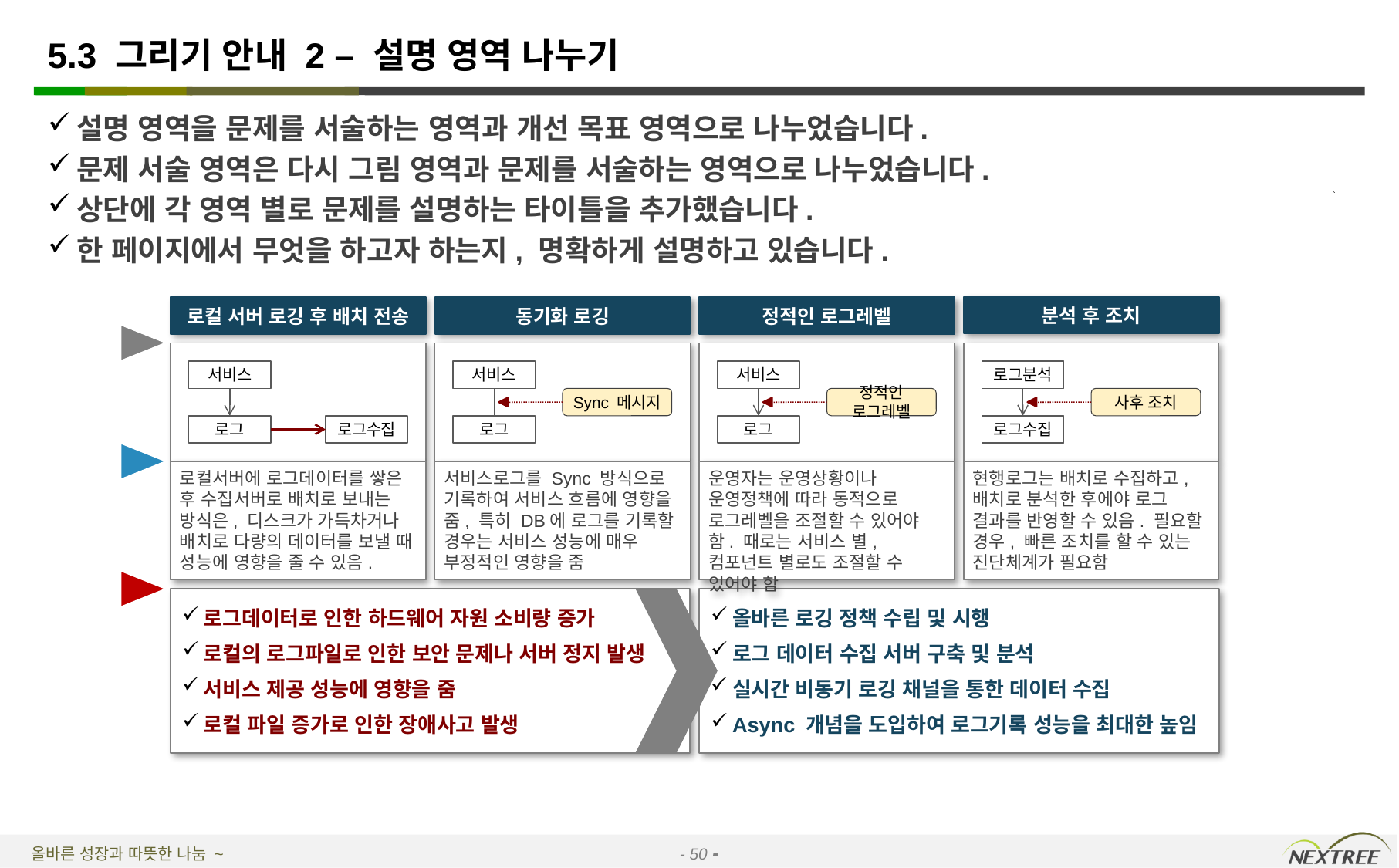

# 5.3 그리기 안내 2 – 설명 영역 나누기
설명 영역을 문제를 서술하는 영역과 개선 목표 영역으로 나누었습니다.
문제 서술 영역은 다시 그림 영역과 문제를 서술하는 영역으로 나누었습니다.
상단에 각 영역 별로 문제를 설명하는 타이틀을 추가했습니다.
한 페이지에서 무엇을 하고자 하는지, 명확하게 설명하고 있습니다.

분석 후 조치
로컬 서버 로깅 후 배치 전송
동기화 로깅
정적인 로그레벨

서비스
서비스
서비스
로그분석
Sync 메시지
정적인 로그레벨
사후 조치

로그
로그수집
로그
로그
로그수집

로컬서버에 로그데이터를 쌓은 후 수집서버로 배치로 보내는 방식은, 디스크가 가득차거나 배치로 다량의 데이터를 보낼 때 성능에 영향을 줄 수 있음.
서비스로그를 Sync 방식으로 기록하여 서비스 흐름에 영향을 줌, 특히 DB에 로그를 기록할 경우는 서비스 성능에 매우 부정적인 영향을 줌
운영자는 운영상황이나 운영정책에 따라 동적으로 로그레벨을 조절할 수 있어야 함. 때로는 서비스 별, 컴포넌트 별로도 조절할 수 있어야 함
현행로그는 배치로 수집하고, 배치로 분석한 후에야 로그 결과를 반영할 수 있음. 필요할 경우, 빠른 조치를 할 수 있는 진단체계가 필요함

로그데이터로 인한 하드웨어 자원 소비량 증가
로컬의 로그파일로 인한 보안 문제나 서버 정지 발생
서비스 제공 성능에 영향을 줌
로컬 파일 증가로 인한 장애사고 발생

올바른 로깅 정책 수립 및 시행
로그 데이터 수집 서버 구축 및 분석
실시간 비동기 로깅 채널을 통한 데이터 수집
Async 개념을 도입하여 로그기록 성능을 최대한 높임